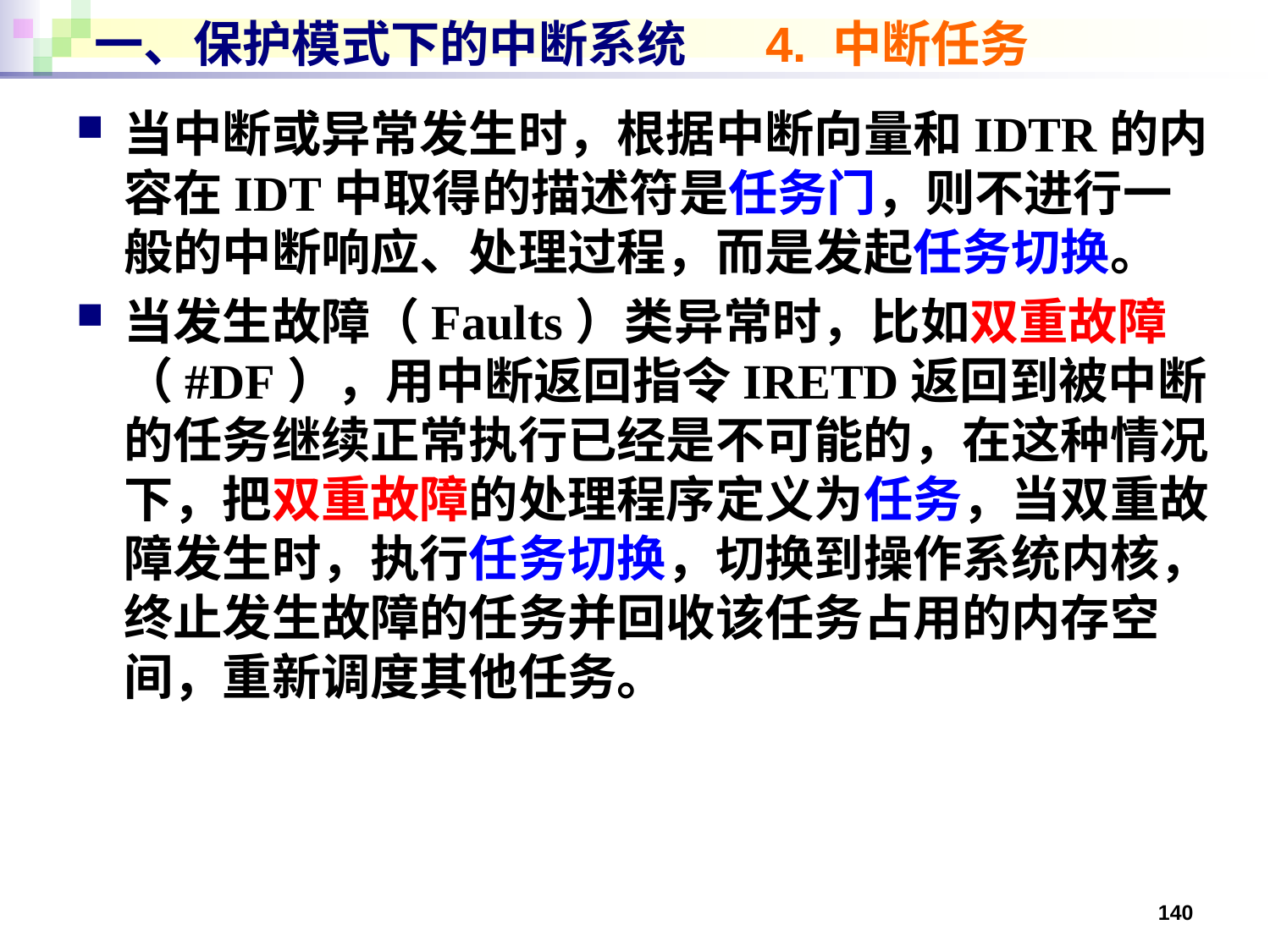

# 一、保护模式下的中断系统      4. 中断任务
当中断或异常发生时，根据中断向量和IDTR的内容在IDT中取得的描述符是任务门，则不进行一般的中断响应、处理过程，而是发起任务切换。
当发生故障（Faults）类异常时，比如双重故障（#DF），用中断返回指令IRETD返回到被中断的任务继续正常执行已经是不可能的，在这种情况下，把双重故障的处理程序定义为任务，当双重故障发生时，执行任务切换，切换到操作系统内核，终止发生故障的任务并回收该任务占用的内存空间，重新调度其他任务。
140